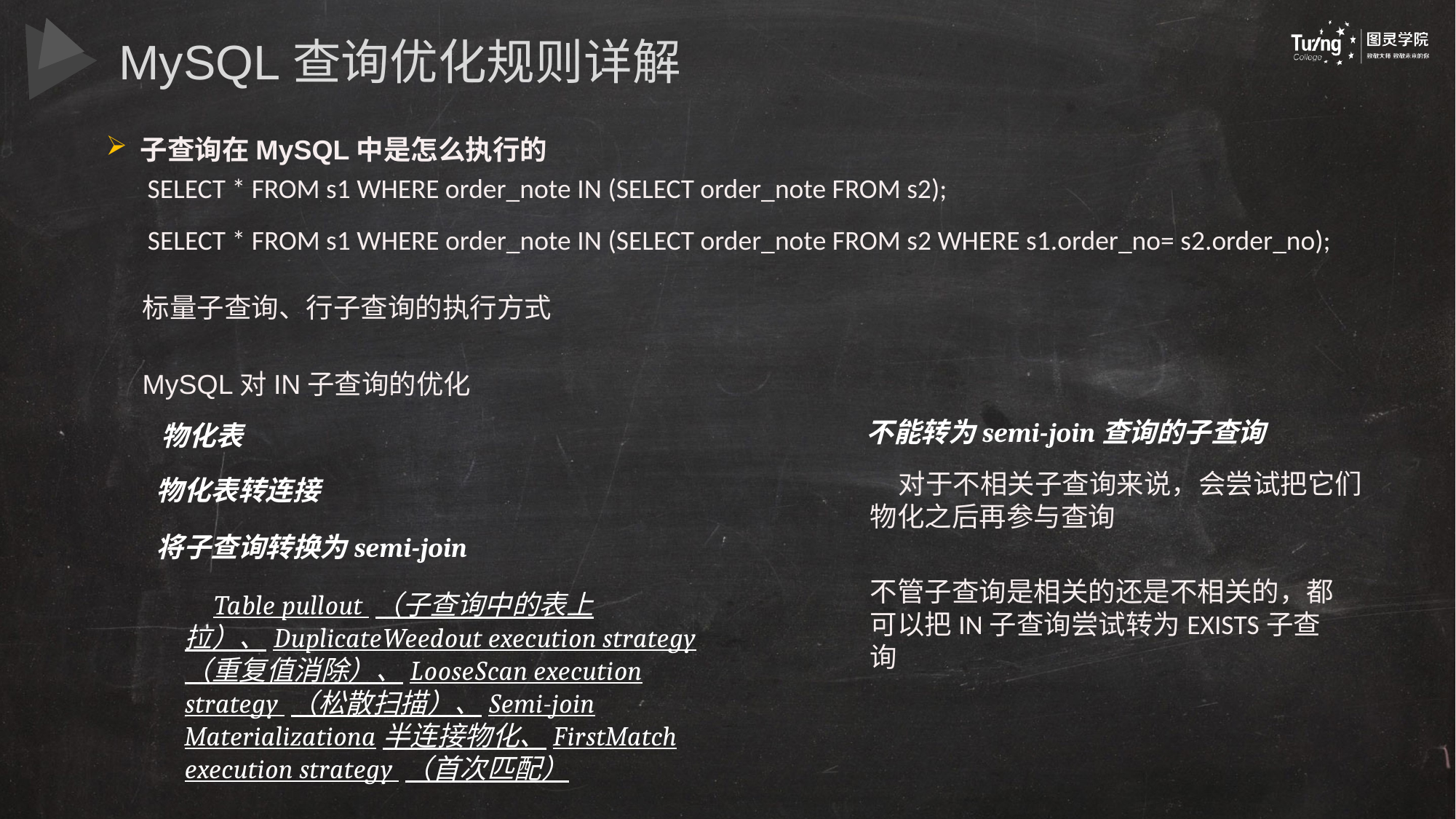

MySQL查询优化规则详解
子查询在MySQL中是怎么执行的
SELECT * FROM s1 WHERE order_note IN (SELECT order_note FROM s2);
SELECT * FROM s1 WHERE order_note IN (SELECT order_note FROM s2 WHERE s1.order_no= s2.order_no);
标量子查询、行子查询的执行方式
MySQL对IN子查询的优化
不能转为semi-join查询的子查询
物化表
对于不相关子查询来说，会尝试把它们物化之后再参与查询
物化表转连接
将子查询转换为semi-join
不管子查询是相关的还是不相关的，都可以把IN子查询尝试转为EXISTS子查询
Table pullout （子查询中的表上拉）、DuplicateWeedout execution strategy （重复值消除）、LooseScan execution strategy （松散扫描）、Semi-join Materializationa半连接物化、FirstMatch execution strategy （首次匹配）